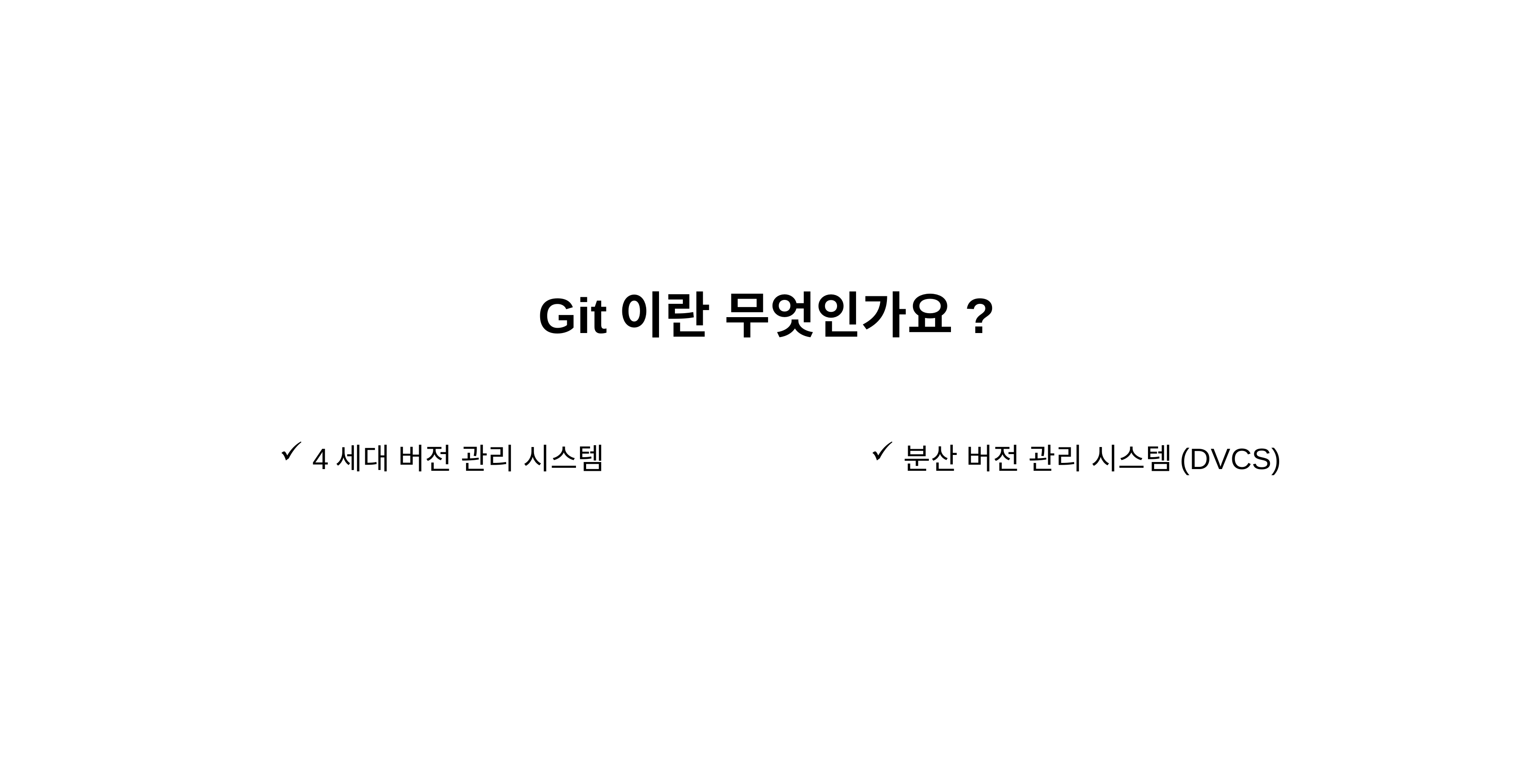

Git이란 무엇인가요?
분산 버전 관리 시스템(DVCS)
4세대 버전 관리 시스템